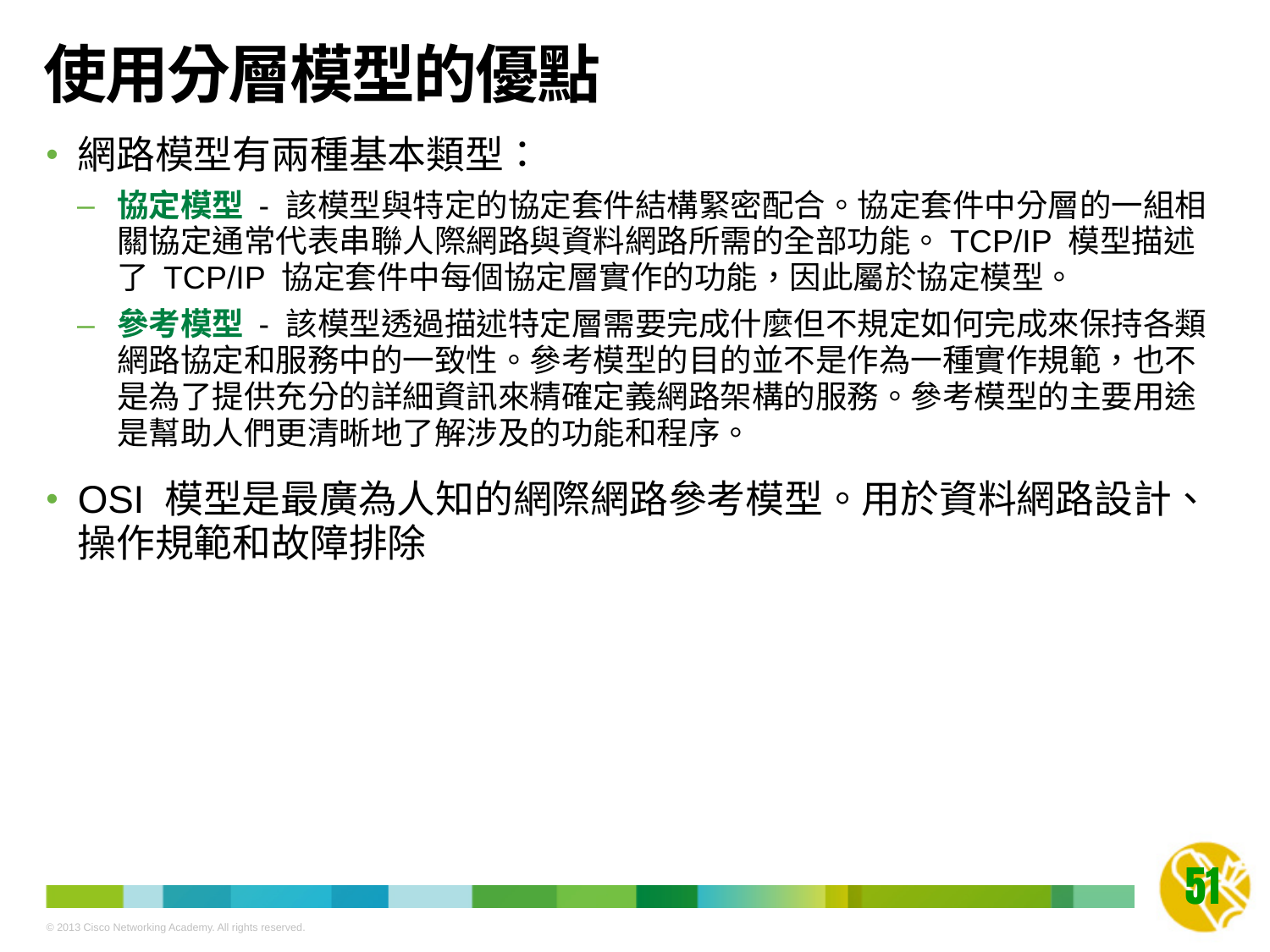

# 使用分層模型的優點
網路模型有兩種基本類型：
協定模型 - 該模型與特定的協定套件結構緊密配合。協定套件中分層的一組相關協定通常代表串聯人際網路與資料網路所需的全部功能。TCP/IP 模型描述了 TCP/IP 協定套件中每個協定層實作的功能，因此屬於協定模型。
參考模型 - 該模型透過描述特定層需要完成什麼但不規定如何完成來保持各類網路協定和服務中的一致性。參考模型的目的並不是作為一種實作規範，也不是為了提供充分的詳細資訊來精確定義網路架構的服務。參考模型的主要用途是幫助人們更清晰地了解涉及的功能和程序。
OSI 模型是最廣為人知的網際網路參考模型。用於資料網路設計、操作規範和故障排除